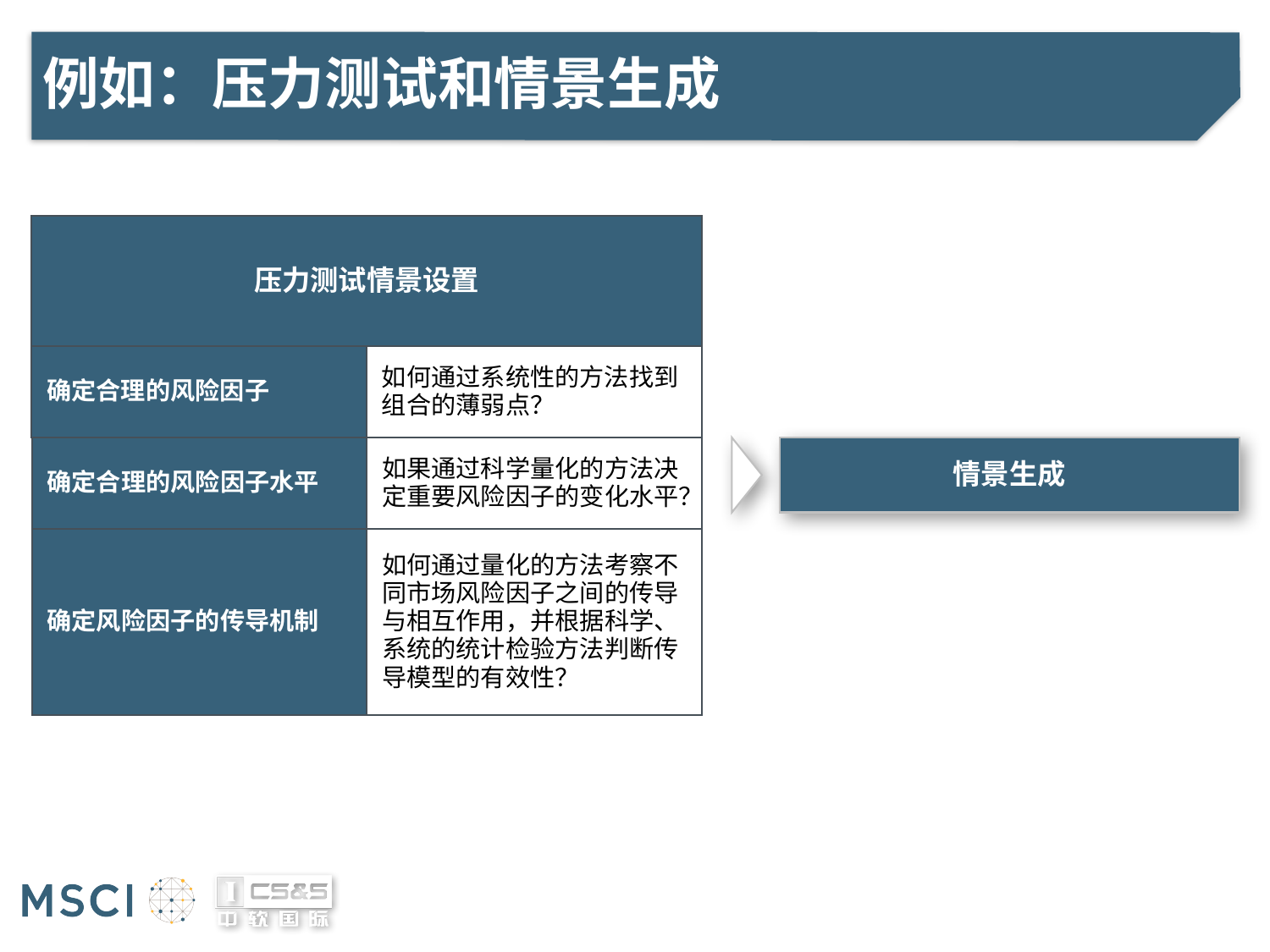

# 例如：压力测试和情景生成
压力测试情景设置
确定合理的风险因子
如何通过系统性的方法找到组合的薄弱点？
确定合理的风险因子水平
如果通过科学量化的方法决定重要风险因子的变化水平？
情景生成

确定风险因子的传导机制
如何通过量化的方法考察不同市场风险因子之间的传导与相互作用，并根据科学、系统的统计检验方法判断传导模型的有效性？